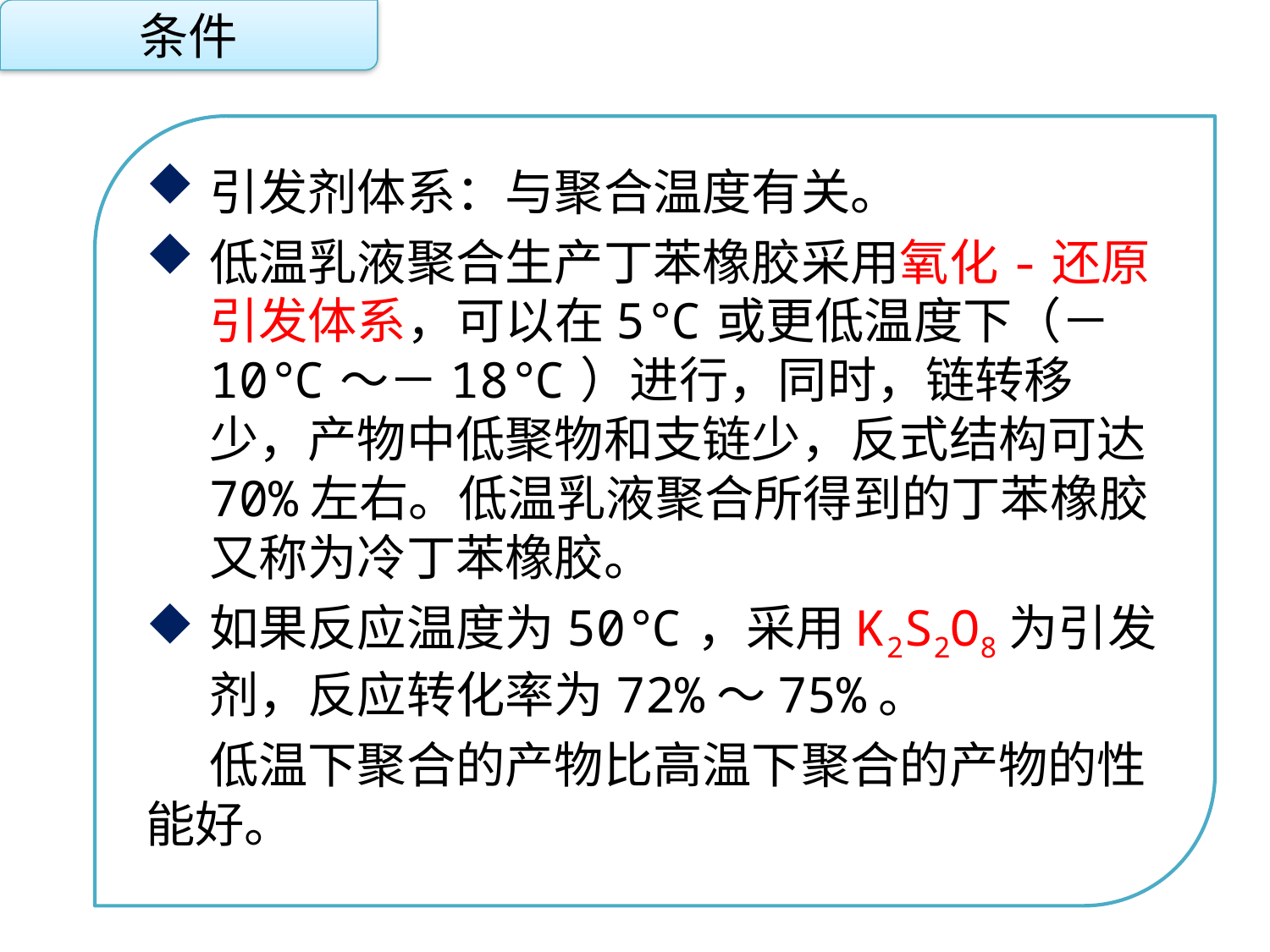

条件
引发剂体系：与聚合温度有关。
低温乳液聚合生产丁苯橡胶采用氧化-还原引发体系，可以在5℃或更低温度下（－10℃～－18℃）进行，同时，链转移少，产物中低聚物和支链少，反式结构可达70%左右。低温乳液聚合所得到的丁苯橡胶又称为冷丁苯橡胶。
如果反应温度为50℃，采用K2S2O8为引发剂，反应转化率为72%～75%。
低温下聚合的产物比高温下聚合的产物的性能好。
点击添加文本
点击添加文本
点击添加文本
点击添加文本